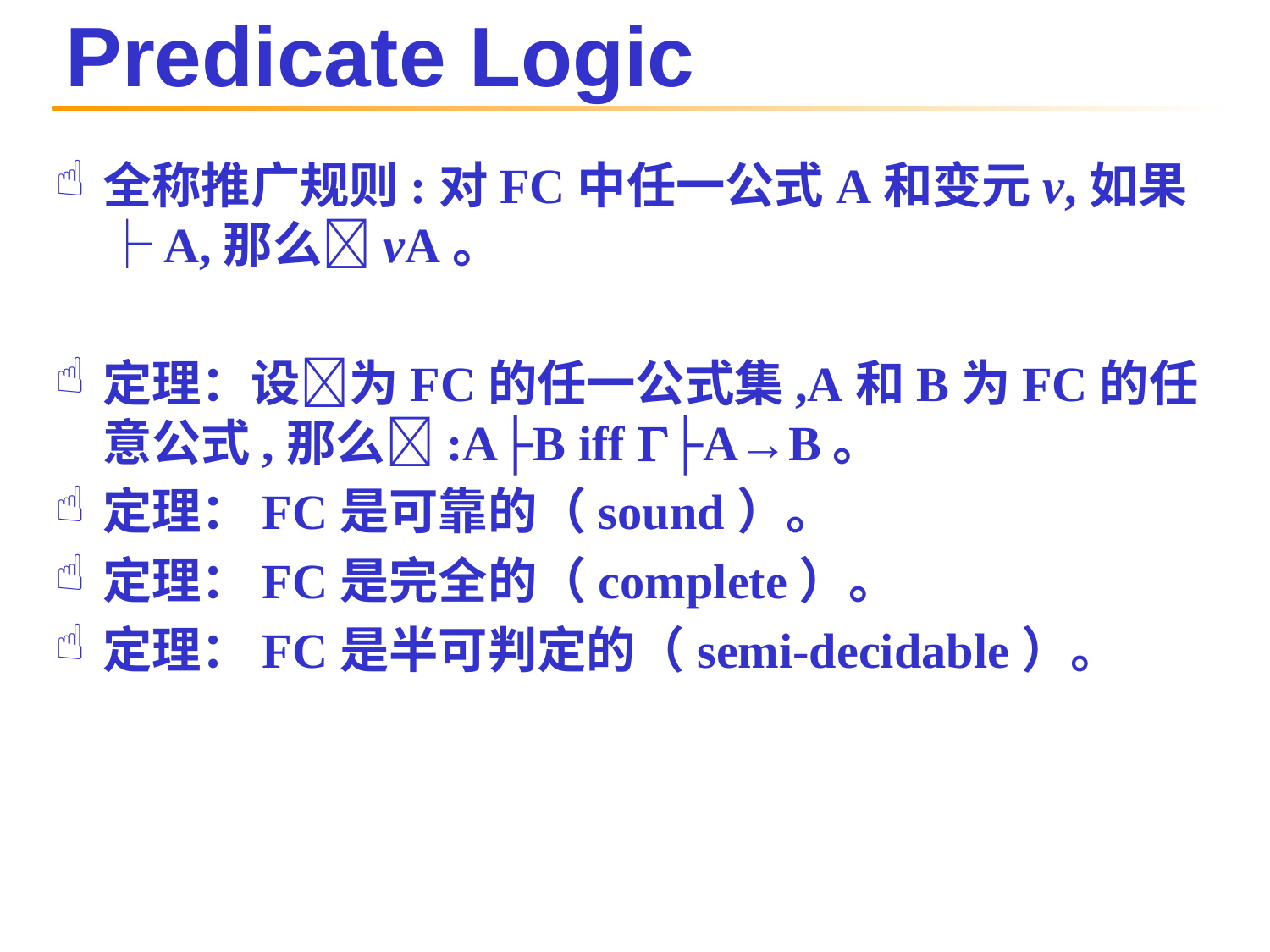

# Predicate Logic
全称推广规则:对FC中任一公式A和变元v,如果├A,那么∀vA。

定理：设Γ为FC的任一公式集,A和B为FC的任意公式,那么Γ:A├B iff Γ├A→B。
定理：FC是可靠的（sound）。
定理：FC是完全的（complete）。
定理：FC是半可判定的（semi-decidable）。